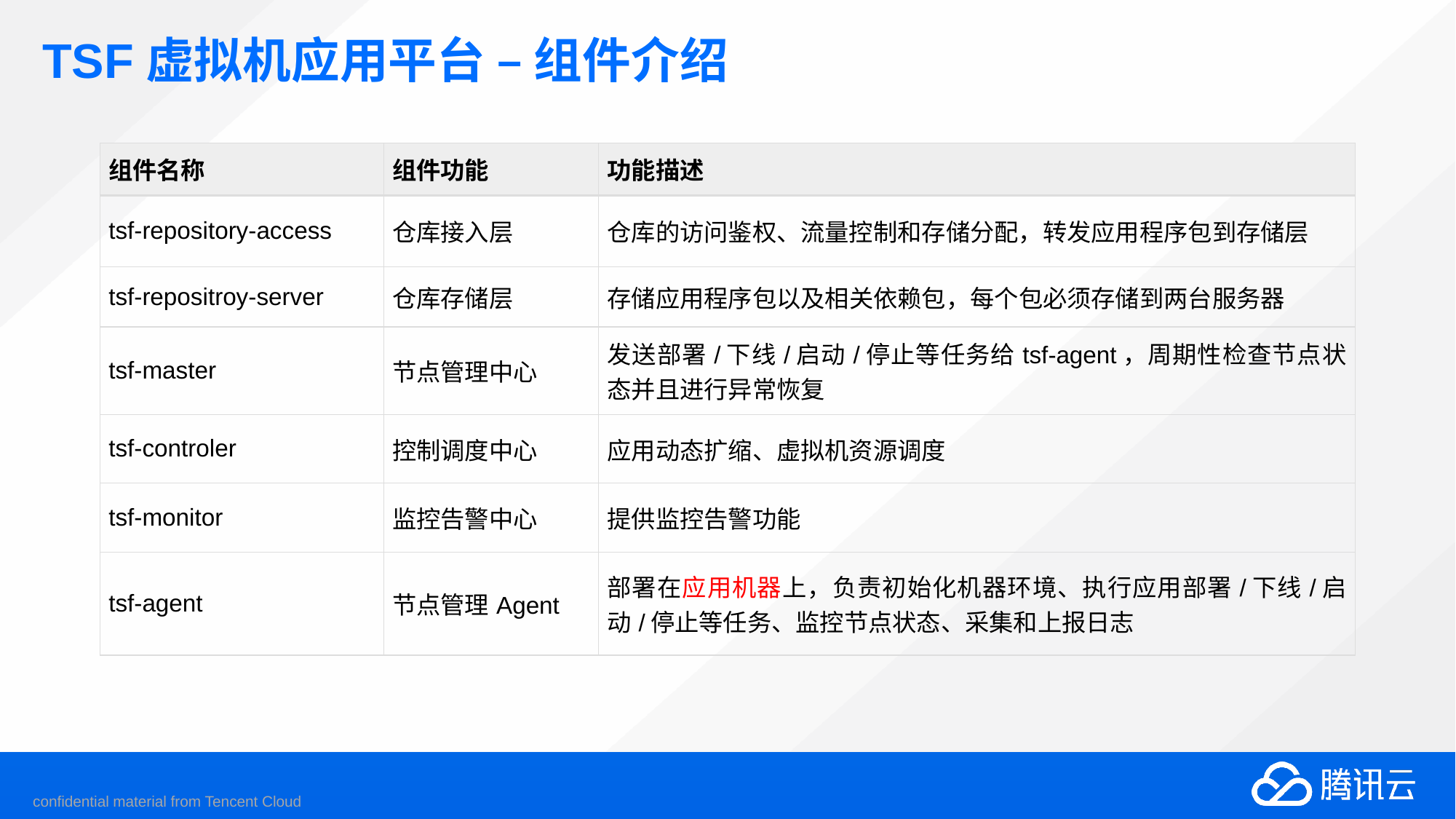

# TSF虚拟机应用平台 – 组件介绍
| 组件名称 | 组件功能 | 功能描述 |
| --- | --- | --- |
| tsf-repository-access | 仓库接入层 | 仓库的访问鉴权、流量控制和存储分配，转发应用程序包到存储层 |
| tsf-repositroy-server | 仓库存储层 | 存储应用程序包以及相关依赖包，每个包必须存储到两台服务器 |
| tsf-master | 节点管理中心 | 发送部署/下线/启动/停止等任务给tsf-agent，周期性检查节点状态并且进行异常恢复 |
| tsf-controler | 控制调度中心 | 应用动态扩缩、虚拟机资源调度 |
| tsf-monitor | 监控告警中心 | 提供监控告警功能 |
| tsf-agent | 节点管理Agent | 部署在应用机器上，负责初始化机器环境、执行应用部署/下线/启动/停止等任务、监控节点状态、采集和上报日志 |